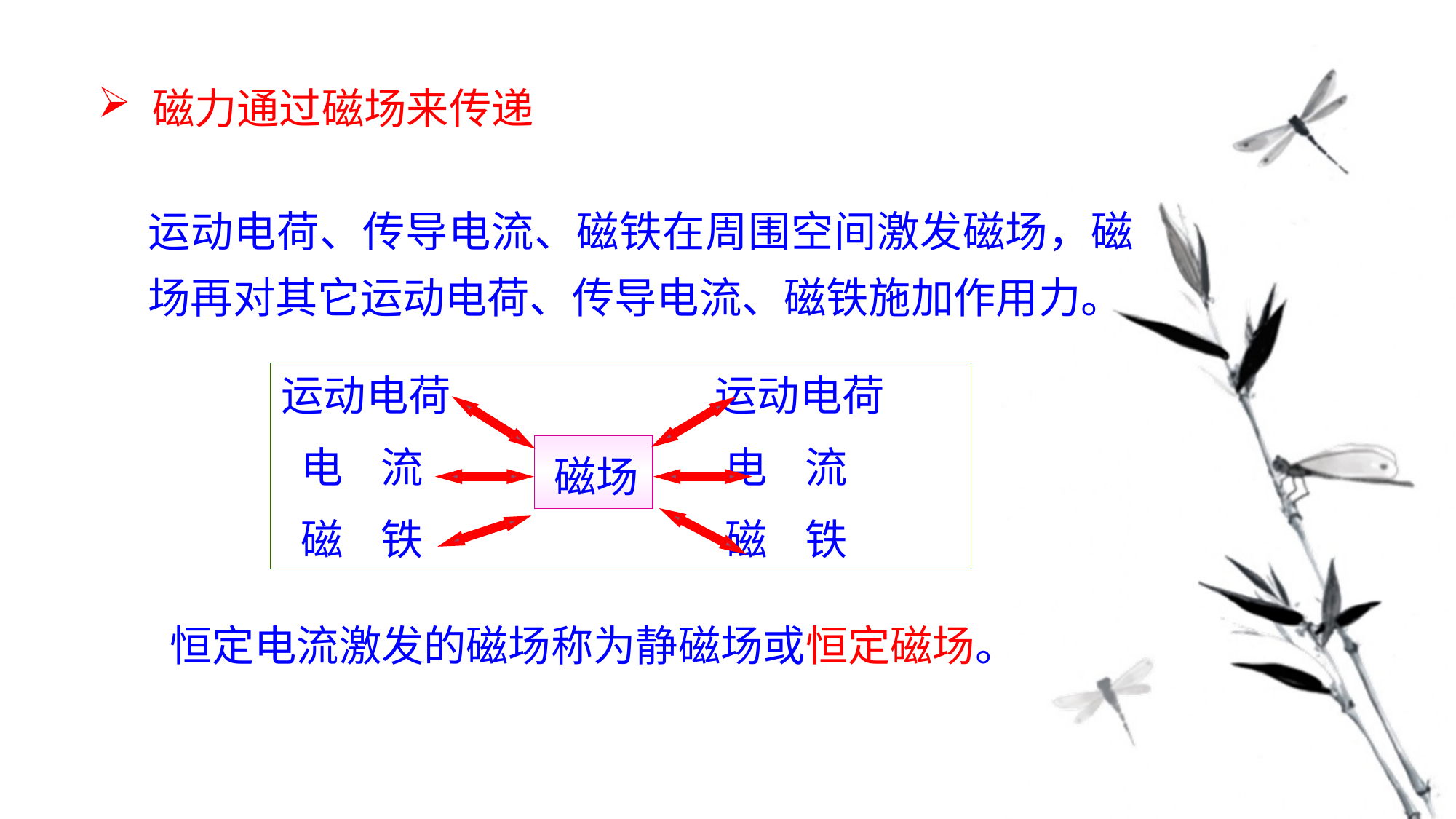

磁力通过磁场来传递
运动电荷、传导电流、磁铁在周围空间激发磁场，磁场再对其它运动电荷、传导电流、磁铁施加作用力。
运动电荷                            运动电荷
 电    流                                电    流
 磁    铁                                磁    铁

磁场

恒定电流激发的磁场称为静磁场或恒定磁场。